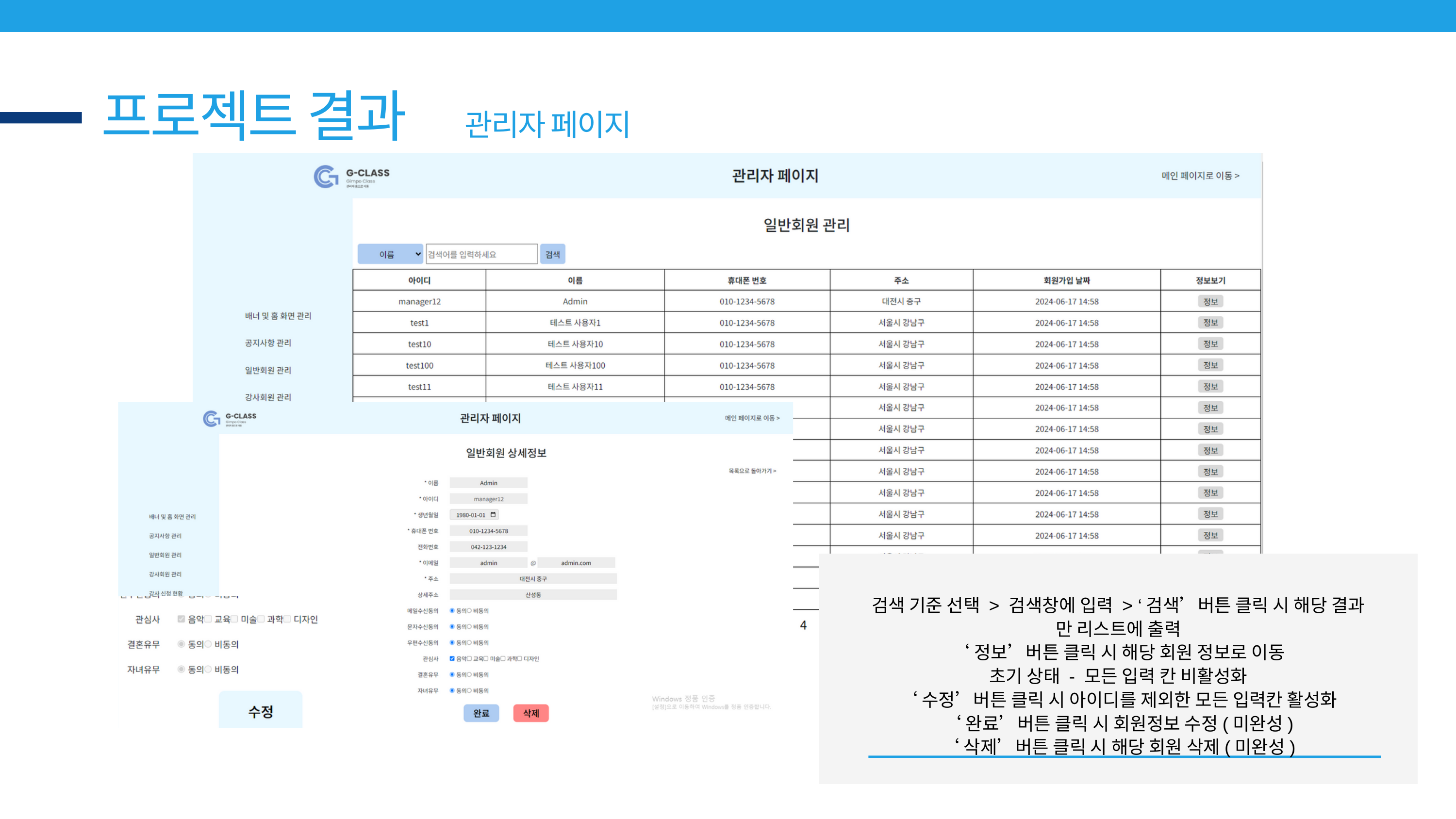

프로젝트 결과
관리자 페이지

검색 기준 선택 > 검색창에 입력 > ‘검색’버튼 클릭 시 해당 결과
만 리스트에 출력
‘정보’버튼 클릭 시 해당 회원 정보로 이동
초기 상태 - 모든 입력 칸 비활성화
‘수정’버튼 클릭 시 아이디를 제외한 모든 입력칸 활성화
‘완료’버튼 클릭 시 회원정보 수정(미완성)
‘삭제’버튼 클릭 시 해당 회원 삭제(미완성)